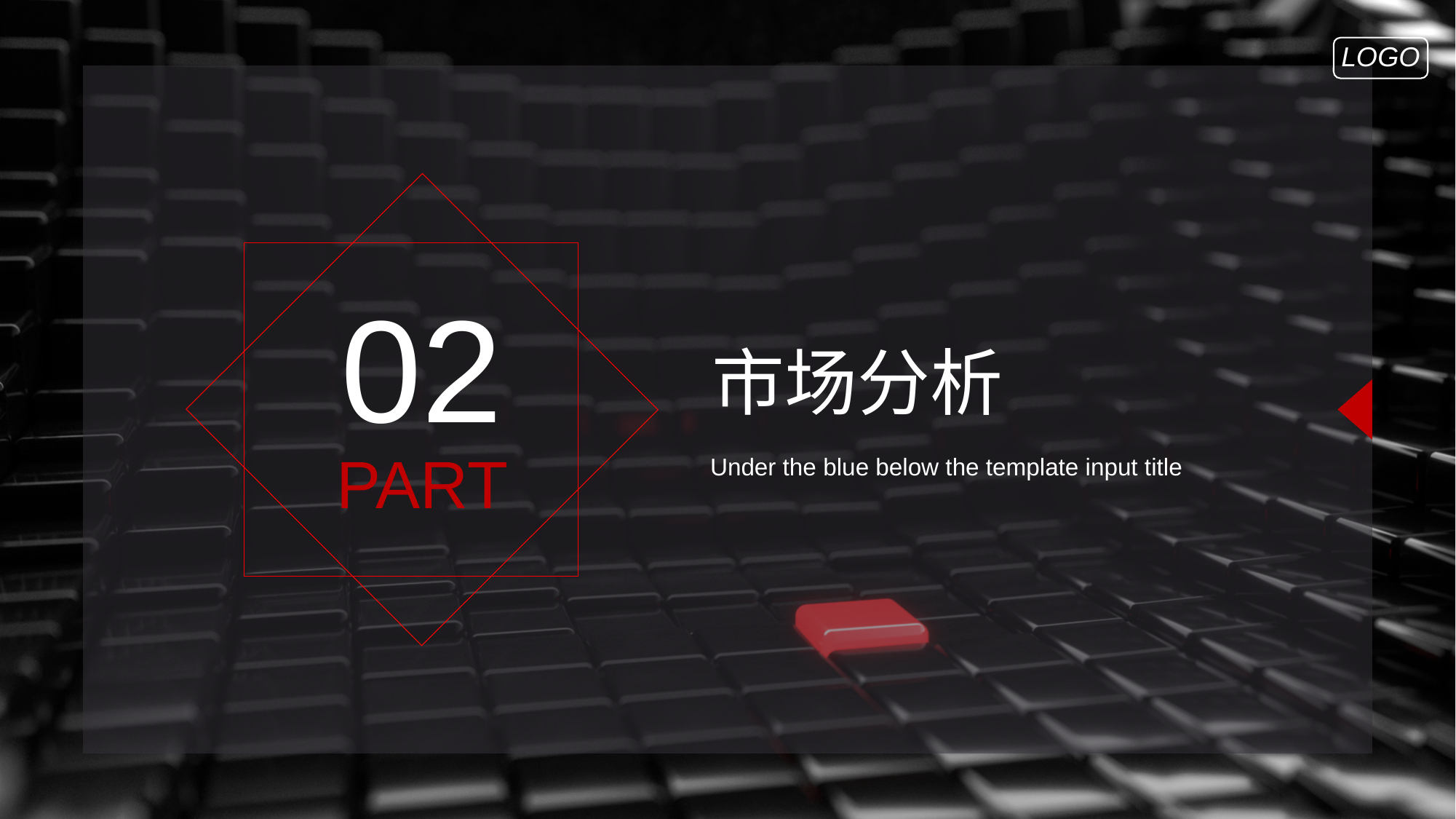

LOGO

02
市场分析

PART
Under the blue below the template input title